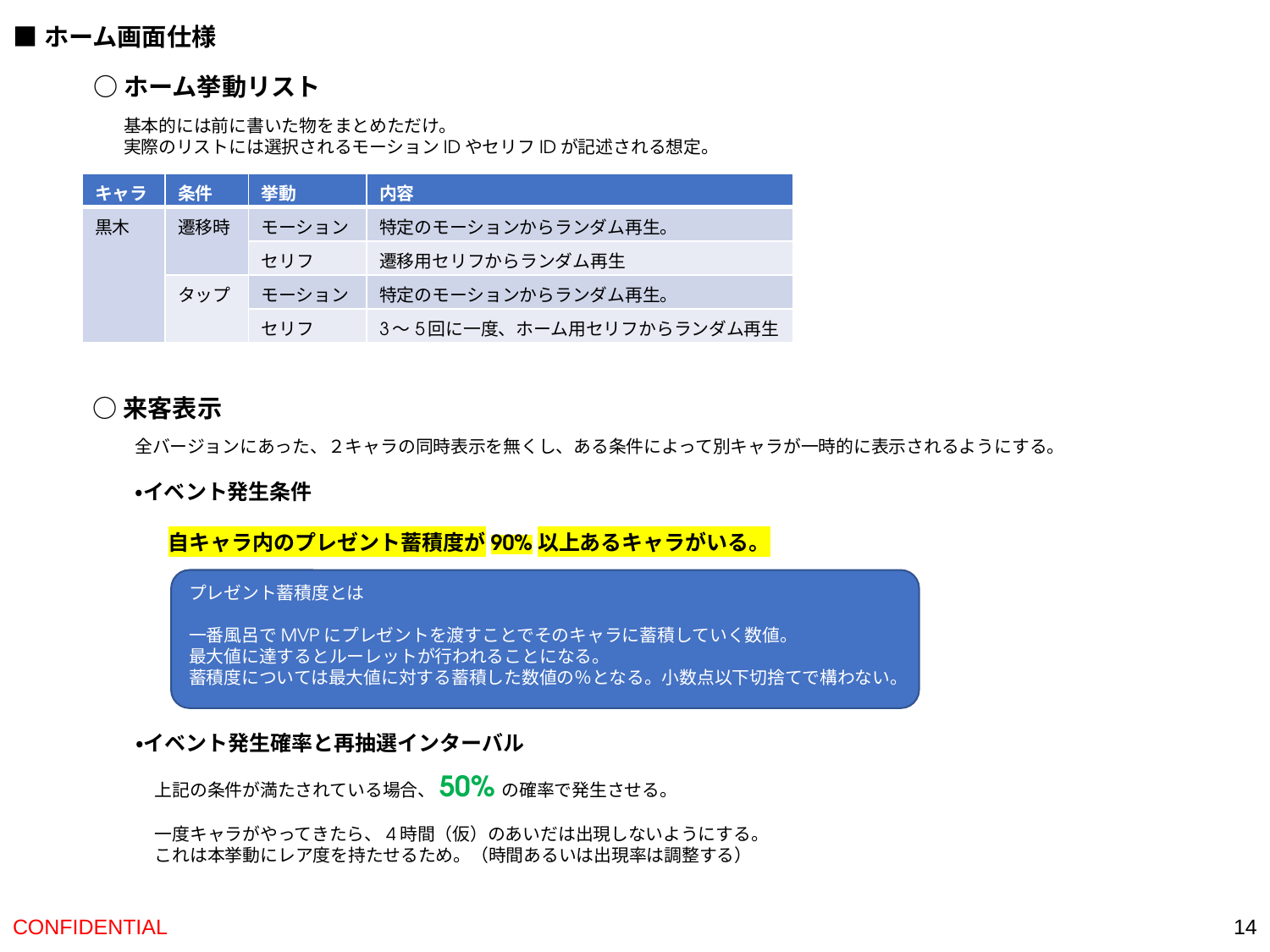

■ホーム画面仕様
○ホーム挙動リスト
基本的には前に書いた物をまとめただけ。
実際のリストには選択されるモーションIDやセリフIDが記述される想定。
| キャラ | 条件 | 挙動 | 内容 |
| --- | --- | --- | --- |
| 黒木 | 遷移時 | モーション | 特定のモーションからランダム再生。 |
|  |  | セリフ | 遷移用セリフからランダム再生 |
|  | タップ | モーション | 特定のモーションからランダム再生。 |
|  |  | セリフ | 3～5回に一度、ホーム用セリフからランダム再生 |
○来客表示
全バージョンにあった、２キャラの同時表示を無くし、ある条件によって別キャラが一時的に表示されるようにする。
・イベント発生条件
自キャラ内のプレゼント蓄積度が90%以上あるキャラがいる。
プレゼント蓄積度とは

一番風呂でMVPにプレゼントを渡すことでそのキャラに蓄積していく数値。
最大値に達するとルーレットが行われることになる。
蓄積度については最大値に対する蓄積した数値の％となる。小数点以下切捨てで構わない。
・イベント発生確率と再抽選インターバル
上記の条件が満たされている場合、50%の確率で発生させる。

一度キャラがやってきたら、4時間（仮）のあいだは出現しないようにする。
これは本挙動にレア度を持たせるため。（時間あるいは出現率は調整する）
14
CONFIDENTIAL